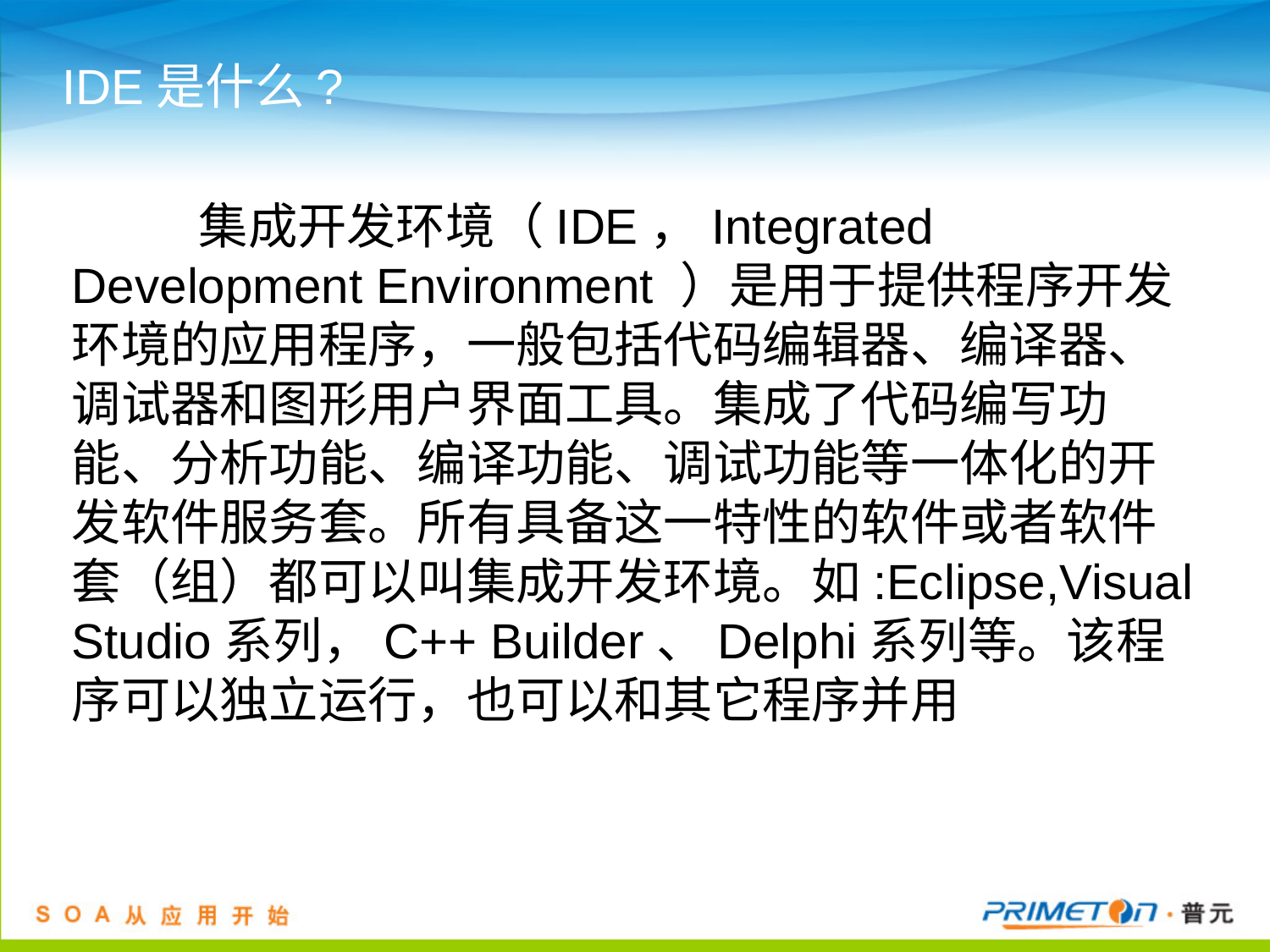

IDE是什么?
	集成开发环境（IDE，Integrated Development Environment ）是用于提供程序开发环境的应用程序，一般包括代码编辑器、编译器、调试器和图形用户界面工具。集成了代码编写功能、分析功能、编译功能、调试功能等一体化的开发软件服务套。所有具备这一特性的软件或者软件套（组）都可以叫集成开发环境。如:Eclipse,Visual Studio系列，C++ Builder、Delphi系列等。该程序可以独立运行，也可以和其它程序并用